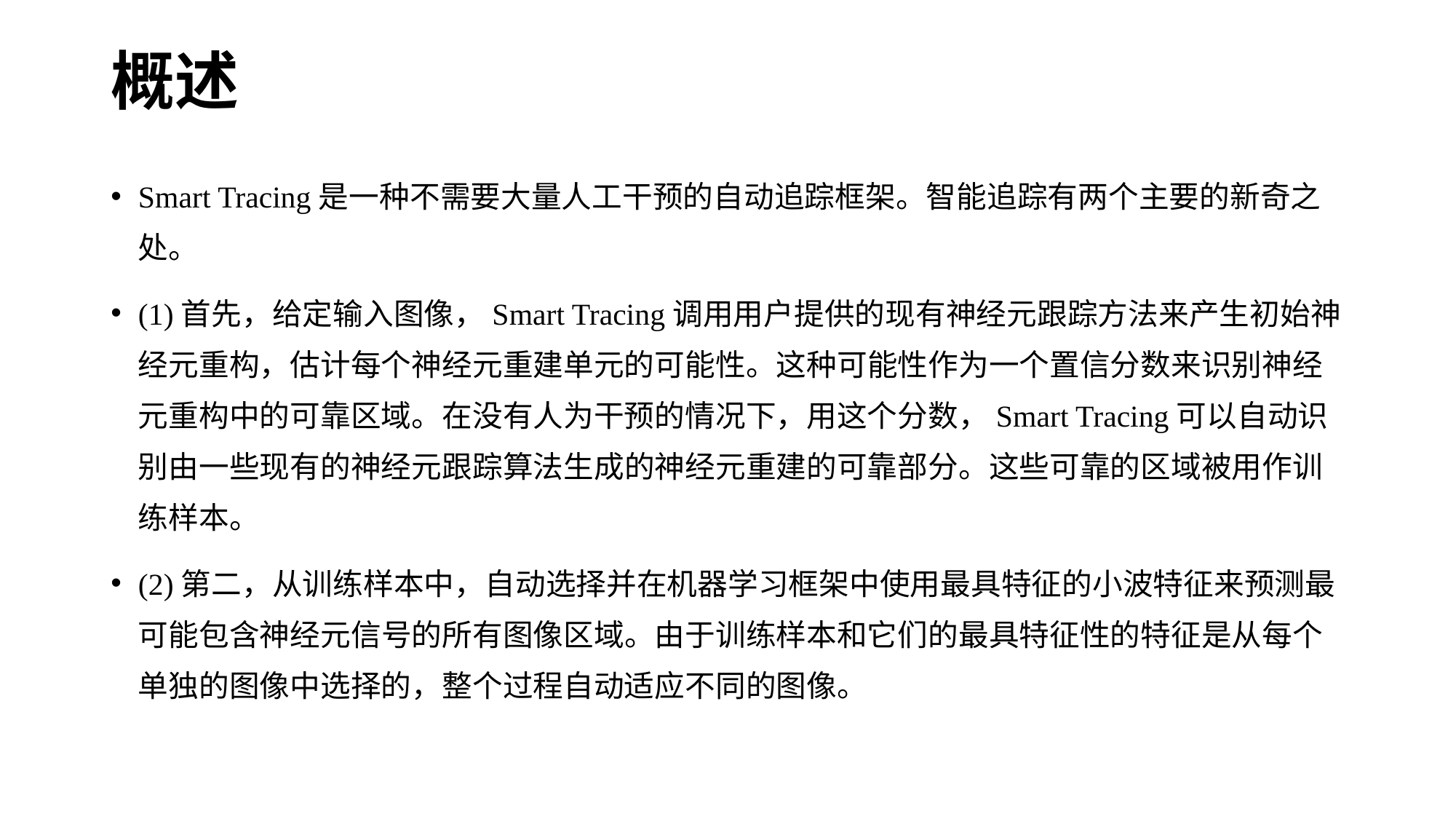

# 概述
Smart Tracing是一种不需要大量人工干预的自动追踪框架。智能追踪有两个主要的新奇之处。
(1)首先，给定输入图像，Smart Tracing调用用户提供的现有神经元跟踪方法来产生初始神经元重构，估计每个神经元重建单元的可能性。这种可能性作为一个置信分数来识别神经元重构中的可靠区域。在没有人为干预的情况下，用这个分数，Smart Tracing可以自动识别由一些现有的神经元跟踪算法生成的神经元重建的可靠部分。这些可靠的区域被用作训练样本。
(2)第二，从训练样本中，自动选择并在机器学习框架中使用最具特征的小波特征来预测最可能包含神经元信号的所有图像区域。由于训练样本和它们的最具特征性的特征是从每个单独的图像中选择的，整个过程自动适应不同的图像。